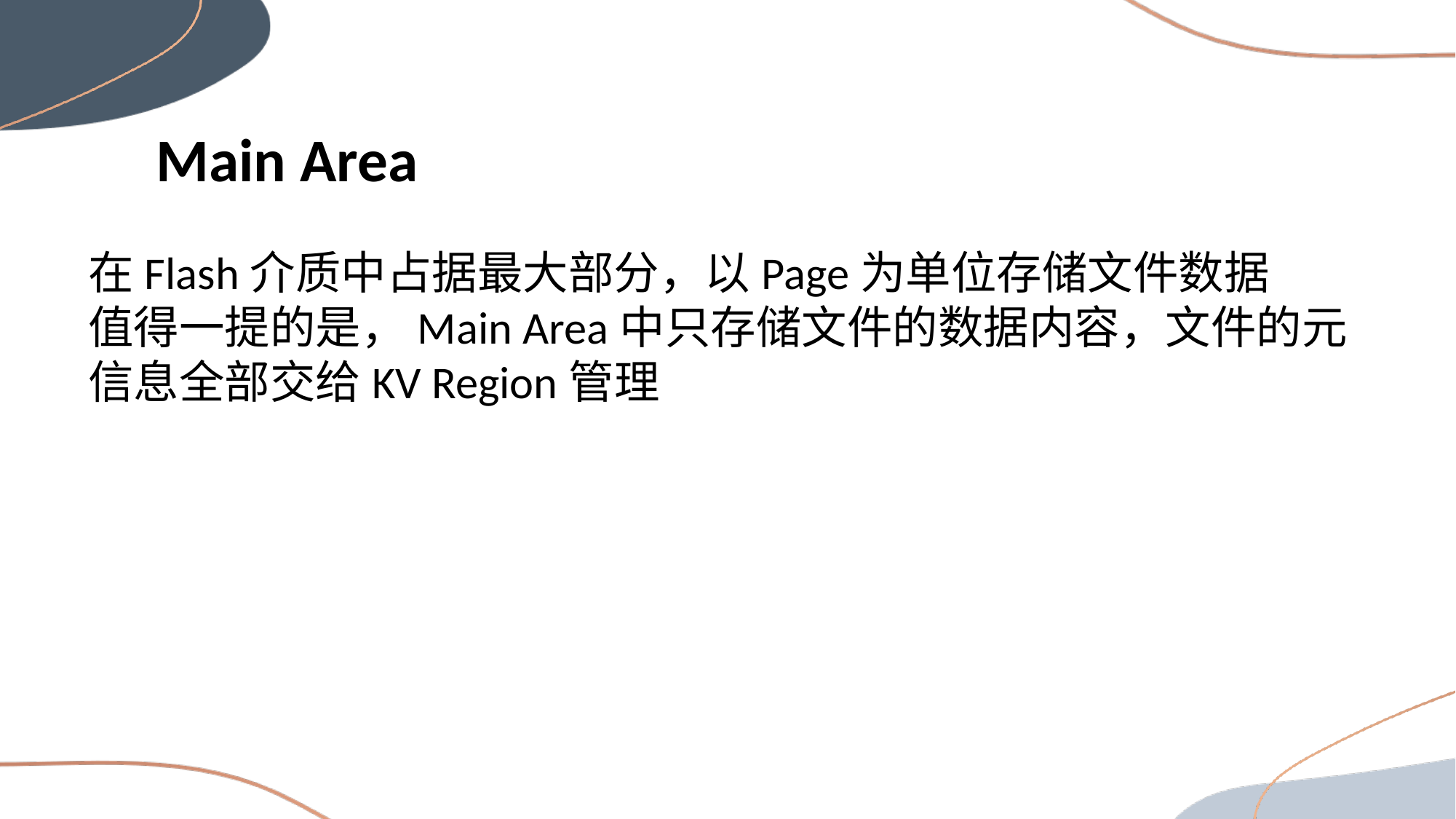

Main Area
在Flash介质中占据最大部分，以Page为单位存储文件数据
值得一提的是，Main Area中只存储文件的数据内容，文件的元信息全部交给KV Region管理